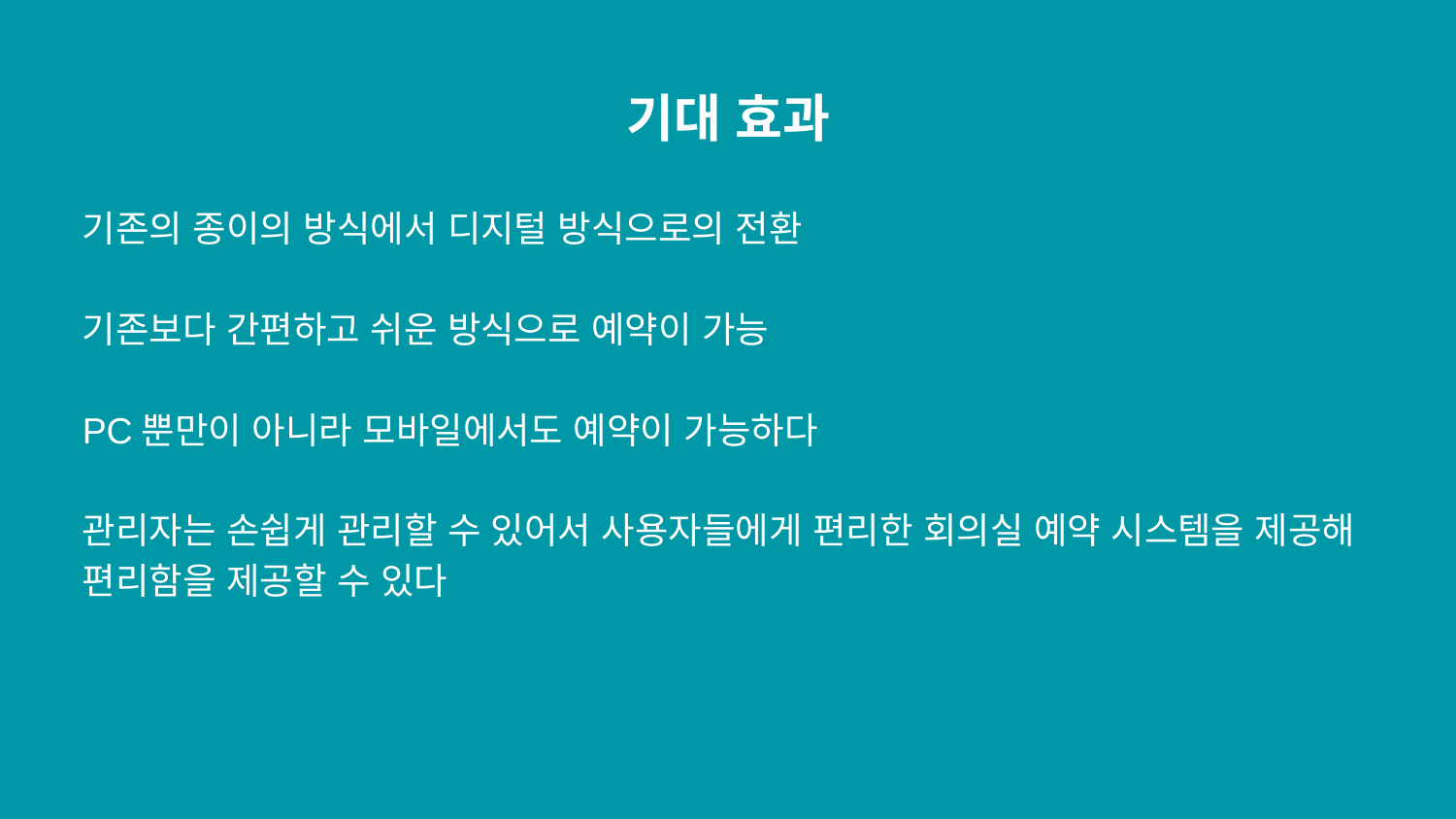

# 기대 효과
기존의 종이의 방식에서 디지털 방식으로의 전환

기존보다 간편하고 쉬운 방식으로 예약이 가능

PC뿐만이 아니라 모바일에서도 예약이 가능하다

관리자는 손쉽게 관리할 수 있어서 사용자들에게 편리한 회의실 예약 시스템을 제공해 편리함을 제공할 수 있다